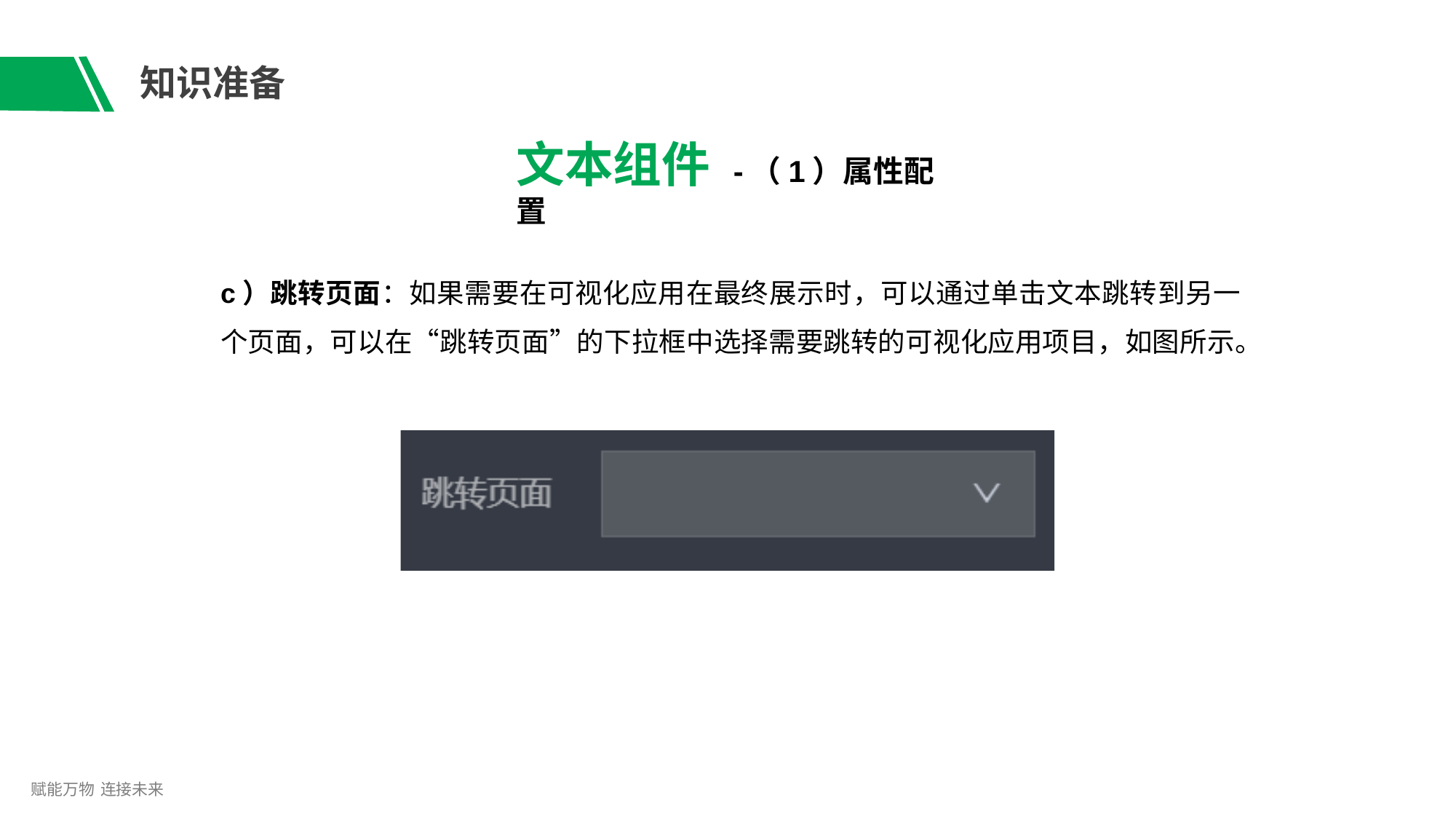

# 知识准备
文本组件 -（1）属性配置
c）跳转页面：如果需要在可视化应用在最终展示时，可以通过单击文本跳转到另一 个页面，可以在“跳转页面”的下拉框中选择需要跳转的可视化应用项目，如图所示。

赋能万物 连接未来